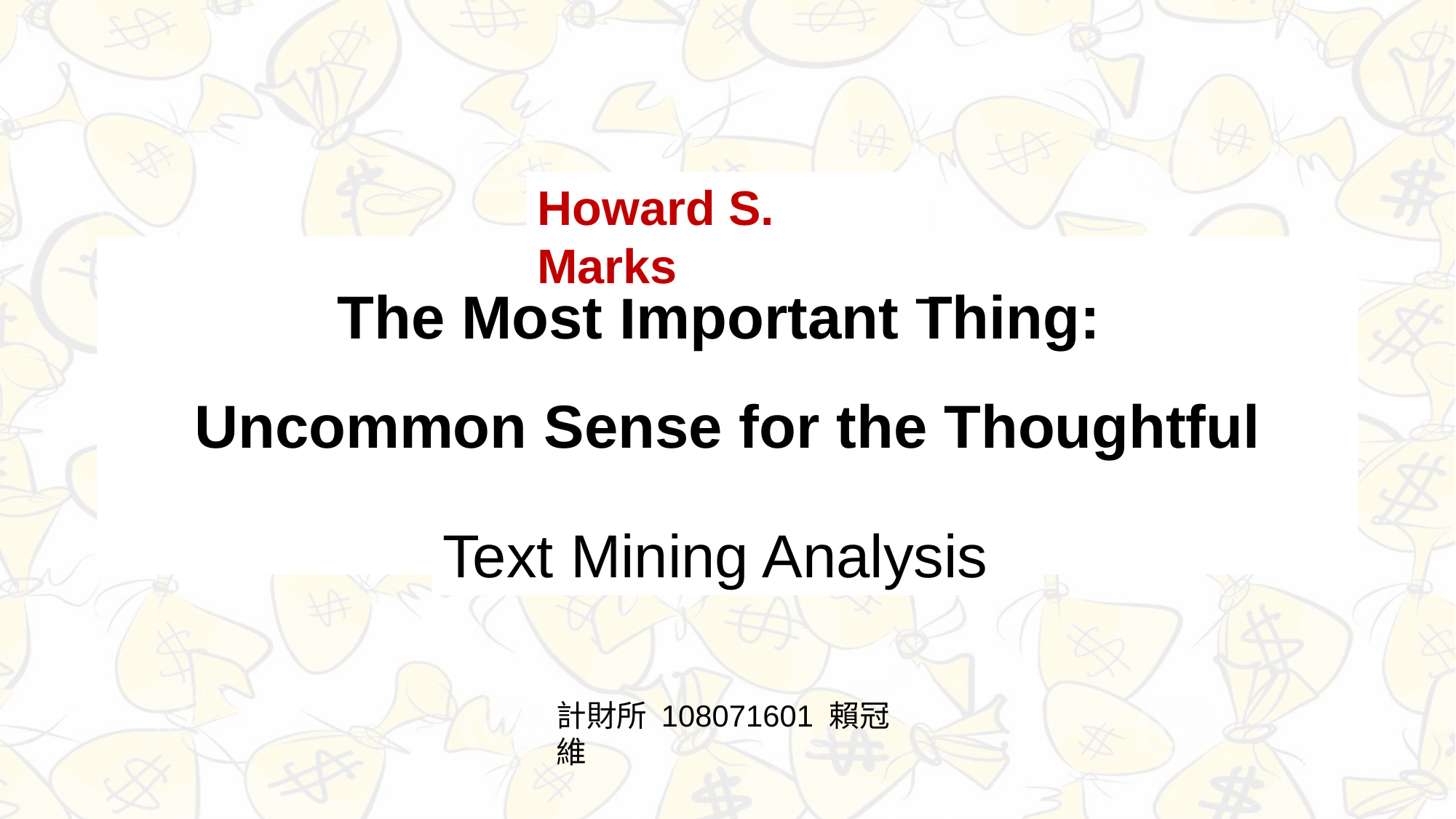

Howard S. Marks
The Most Important Thing:
Uncommon Sense for the Thoughtful Investor
Text Mining Analysis
計財所 108071601 賴冠維